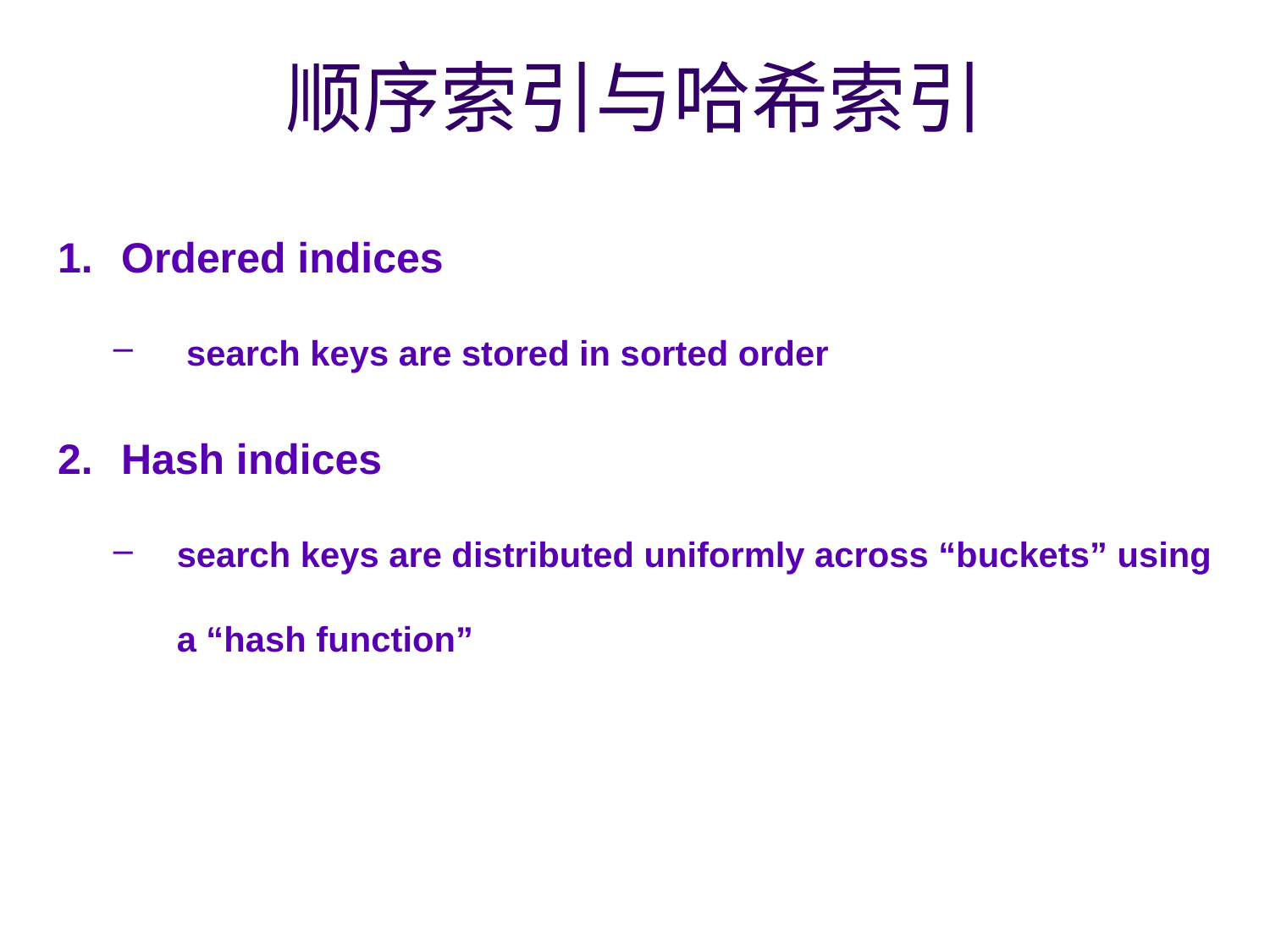

# 顺序索引与哈希索引
Ordered indices
 search keys are stored in sorted order
Hash indices
search keys are distributed uniformly across “buckets” using a “hash function”